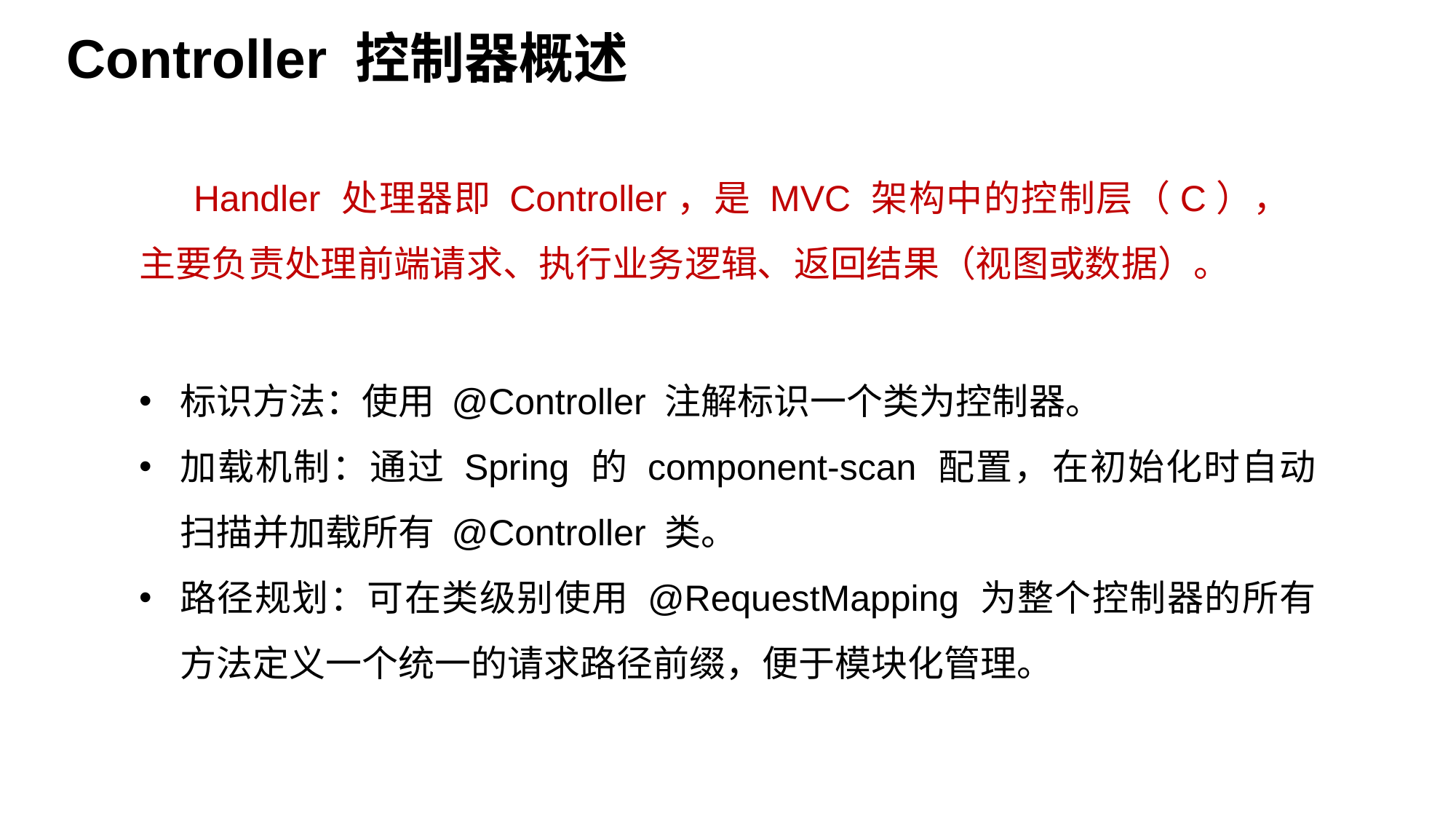

Controller 控制器概述
Handler 处理器即 Controller，是 MVC 架构中的控制层（C），主要负责处理前端请求、执行业务逻辑、返回结果（视图或数据）。
标识方法：使用 @Controller 注解标识一个类为控制器。
加载机制：通过 Spring 的 component-scan 配置，在初始化时自动扫描并加载所有 @Controller 类。
路径规划：可在类级别使用 @RequestMapping 为整个控制器的所有方法定义一个统一的请求路径前缀，便于模块化管理。